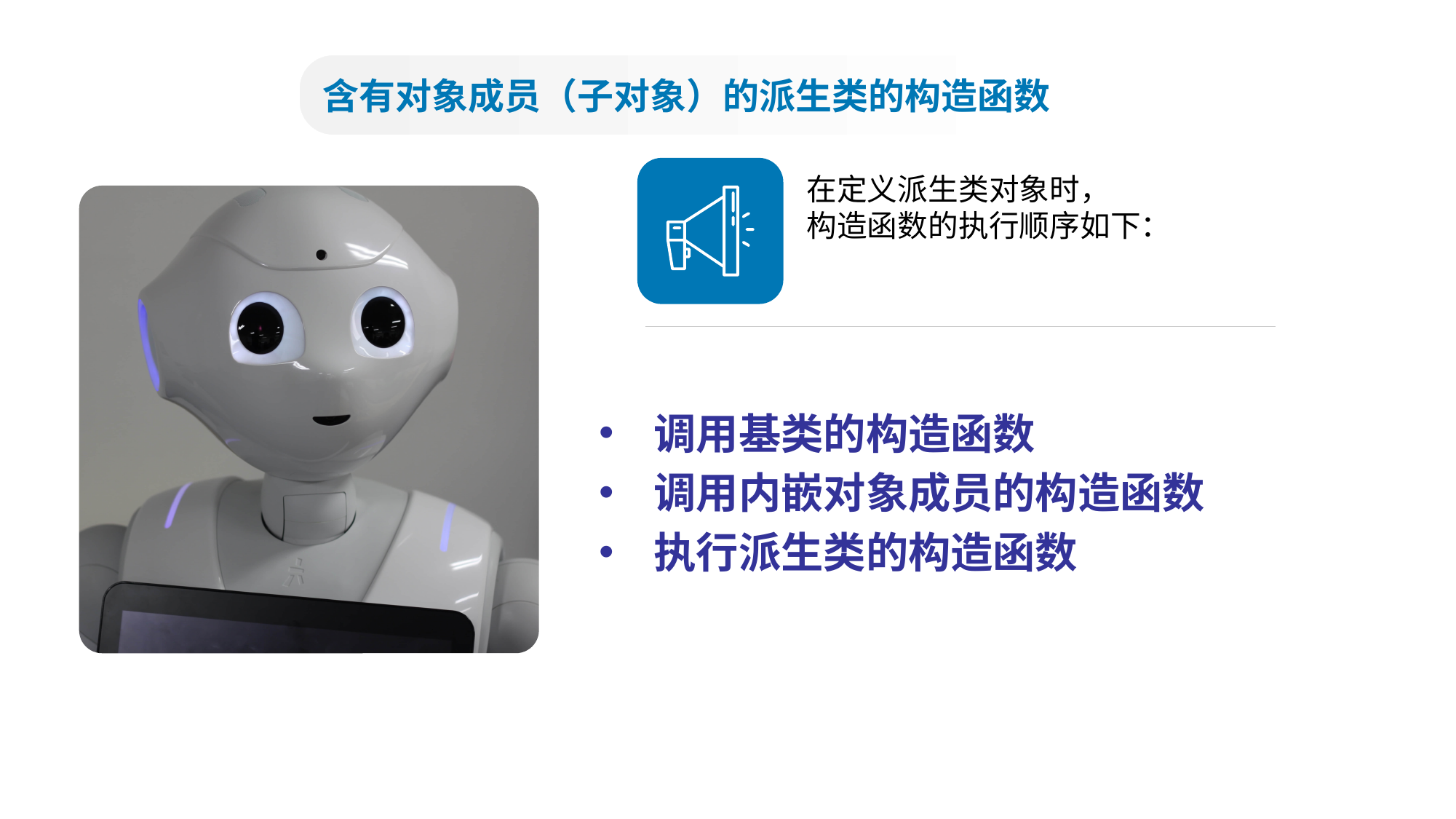

含有对象成员（子对象）的派生类的构造函数

在定义派生类对象时，
构造函数的执行顺序如下：

调用基类的构造函数
调用内嵌对象成员的构造函数
执行派生类的构造函数